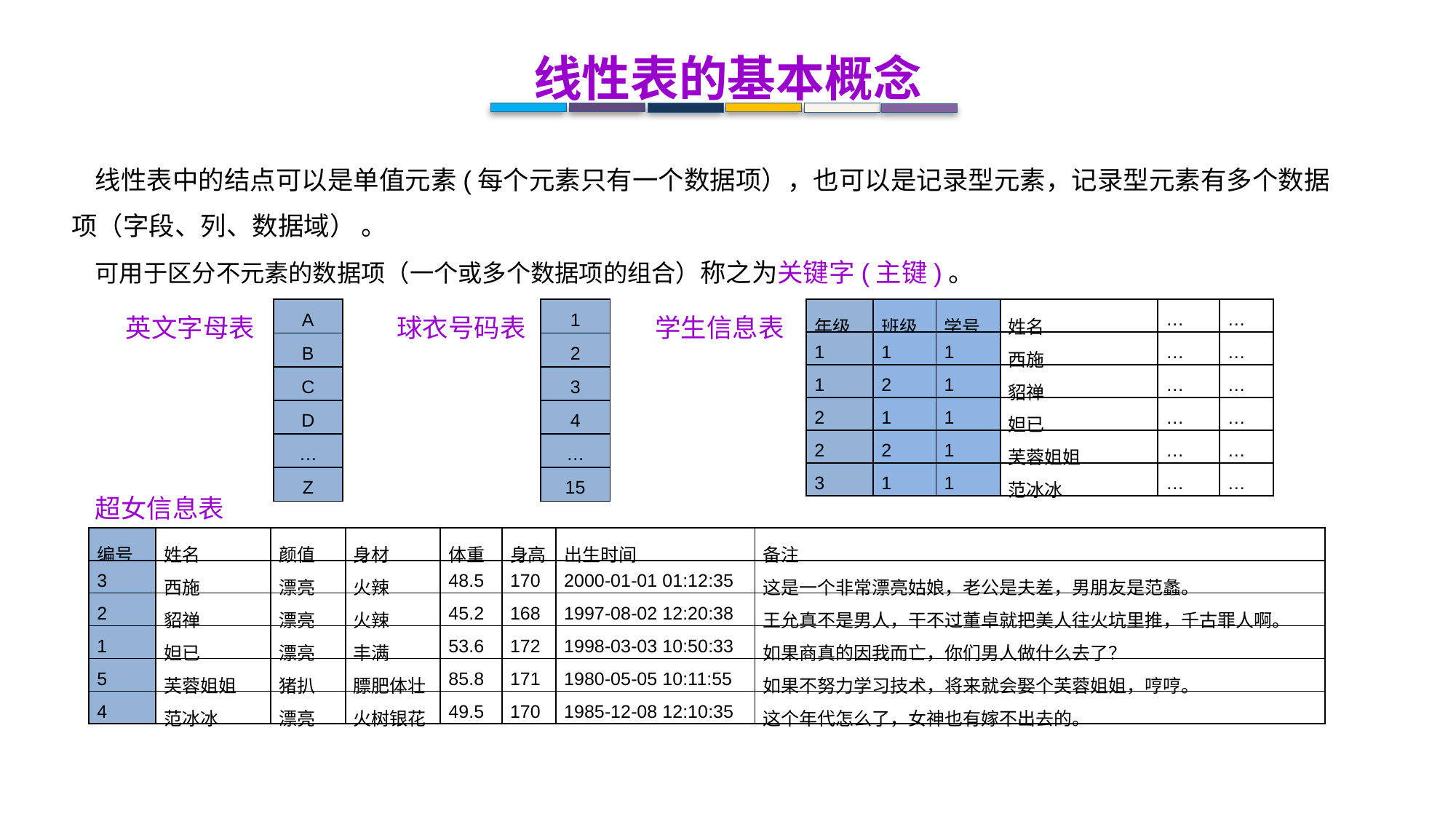

线性表的基本概念

   线性表中的结点可以是单值元素(每个元素只有一个数据项），也可以是记录型元素，记录型元素有多个数据项（字段、列、数据域） 。
   可用于区分不元素的数据项（一个或多个数据项的组合）称之为关键字(主键)。
英文字母表
球衣号码表
学生信息表
| 年级 | 班级 | 学号 | 姓名 | … | … |
| --- | --- | --- | --- | --- | --- |
| 1 | 1 | 1 | 西施 | … | … |
| 1 | 2 | 1 | 貂禅 | … | … |
| 2 | 1 | 1 | 妲已 | … | … |
| 2 | 2 | 1 | 芙蓉姐姐 | … | … |
| 3 | 1 | 1 | 范冰冰 | … | … |
| A |
| --- |
| B |
| C |
| D |
| … |
| Z |
| 1 |
| --- |
| 2 |
| 3 |
| 4 |
| … |
| 15 |
超女信息表
| 编号 | 姓名 | 颜值 | 身材 | 体重 | 身高 | 出生时间 | 备注 |
| --- | --- | --- | --- | --- | --- | --- | --- |
| 3 | 西施 | 漂亮 | 火辣 | 48.5 | 170 | 2000-01-01 01:12:35 | 这是一个非常漂亮姑娘，老公是夫差，男朋友是范蠡。 |
| 2 | 貂禅 | 漂亮 | 火辣 | 45.2 | 168 | 1997-08-02 12:20:38 | 王允真不是男人，干不过董卓就把美人往火坑里推，千古罪人啊。 |
| 1 | 妲已 | 漂亮 | 丰满 | 53.6 | 172 | 1998-03-03 10:50:33 | 如果商真的因我而亡，你们男人做什么去了？ |
| 5 | 芙蓉姐姐 | 猪扒 | 膘肥体壮 | 85.8 | 171 | 1980-05-05 10:11:55 | 如果不努力学习技术，将来就会娶个芙蓉姐姐，哼哼。 |
| 4 | 范冰冰 | 漂亮 | 火树银花 | 49.5 | 170 | 1985-12-08 12:10:35 | 这个年代怎么了，女神也有嫁不出去的。 |